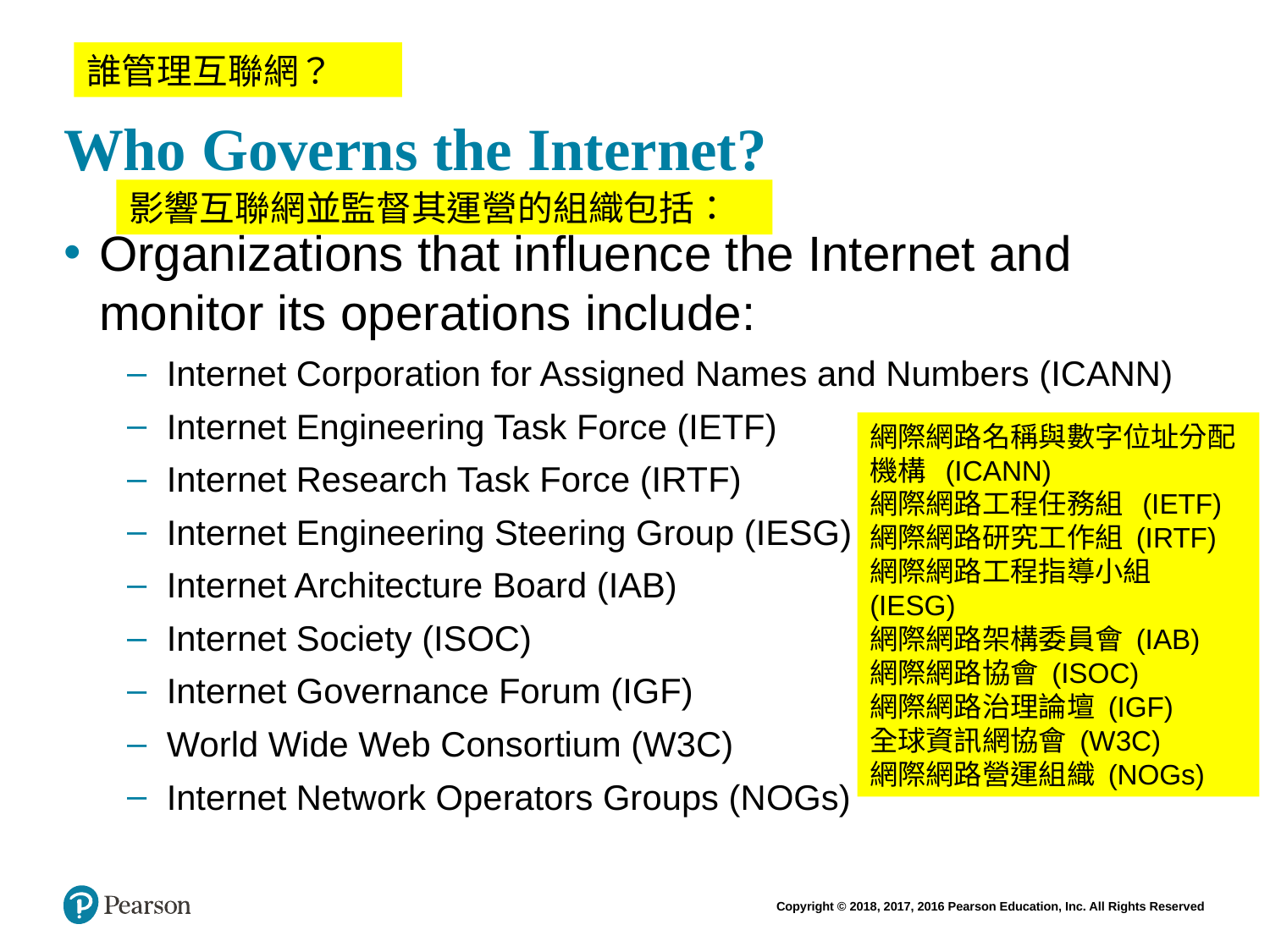

# Who Governs the Internet?
誰管理互聯網？
影響互聯網並監督其運營的組織包括：
Organizations that influence the Internet and monitor its operations include:
Internet Corporation for Assigned Names and Numbers (ICANN)
Internet Engineering Task Force (IETF)
Internet Research Task Force (IRTF)
Internet Engineering Steering Group (IESG)
Internet Architecture Board (IAB)
Internet Society (ISOC)
Internet Governance Forum (IGF)
World Wide Web Consortium (W3C)
Internet Network Operators Groups (NOGs)
網際網路名稱與數字位址分配機構  (ICANN)
網際網路工程任務組  (IETF)
網際網路研究工作組 (IRTF)
網際網路工程指導小組 (IESG)
網際網路架構委員會 (IAB)
網際網路協會 (ISOC)
網際網路治理論壇 (IGF)
全球資訊網協會 (W3C)
網際網路營運組織 (NOGs)